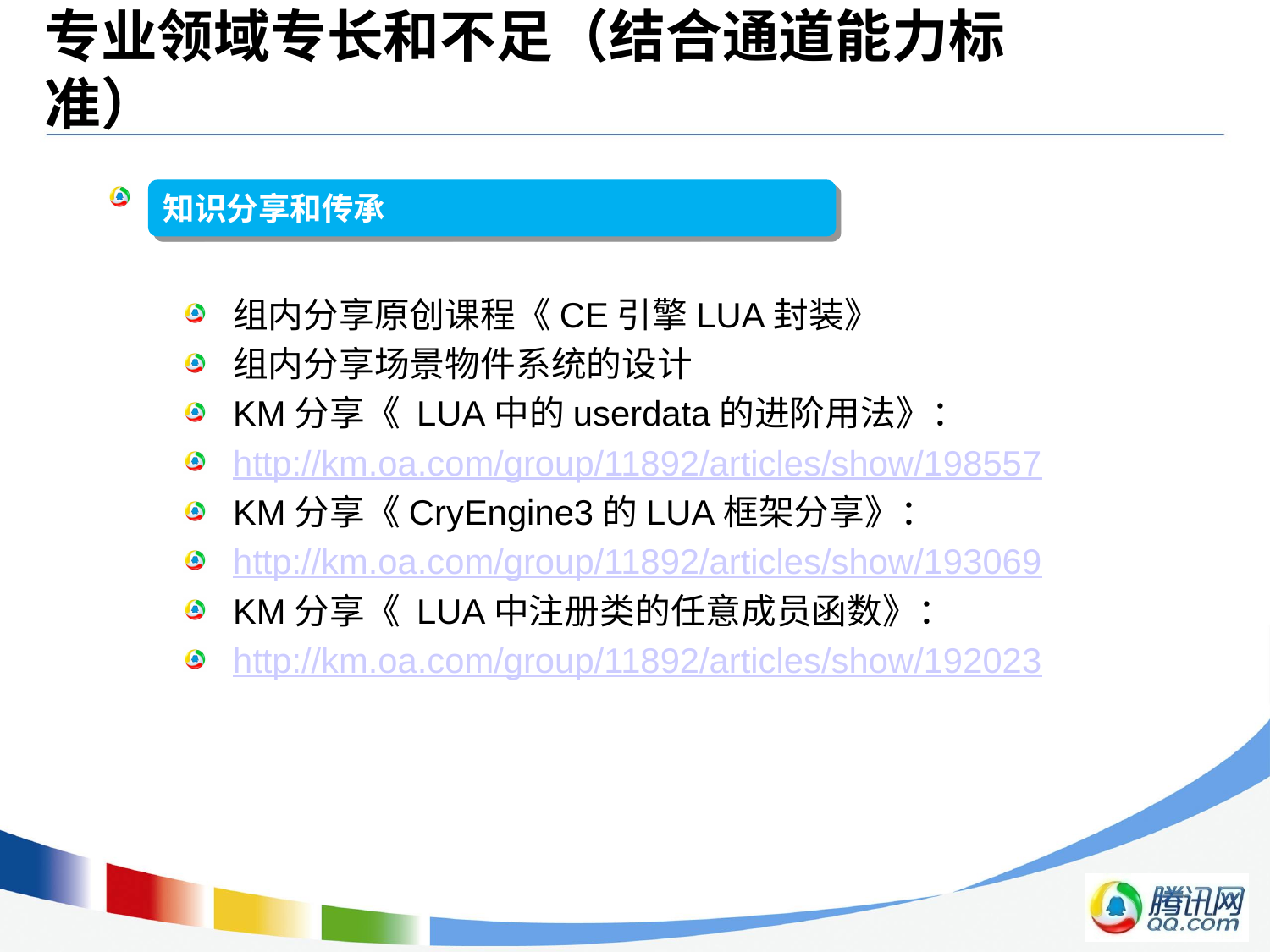

# 专业领域专长和不足（结合通道能力标准）
 知识的分享与传承

组内分享原创课程《CE引擎LUA封装》
组内分享场景物件系统的设计
KM分享《 LUA中的userdata的进阶用法》：
http://km.oa.com/group/11892/articles/show/198557
KM分享《CryEngine3的LUA框架分享》：
http://km.oa.com/group/11892/articles/show/193069
KM分享《 LUA中注册类的任意成员函数》：
http://km.oa.com/group/11892/articles/show/192023

知识分享和传承